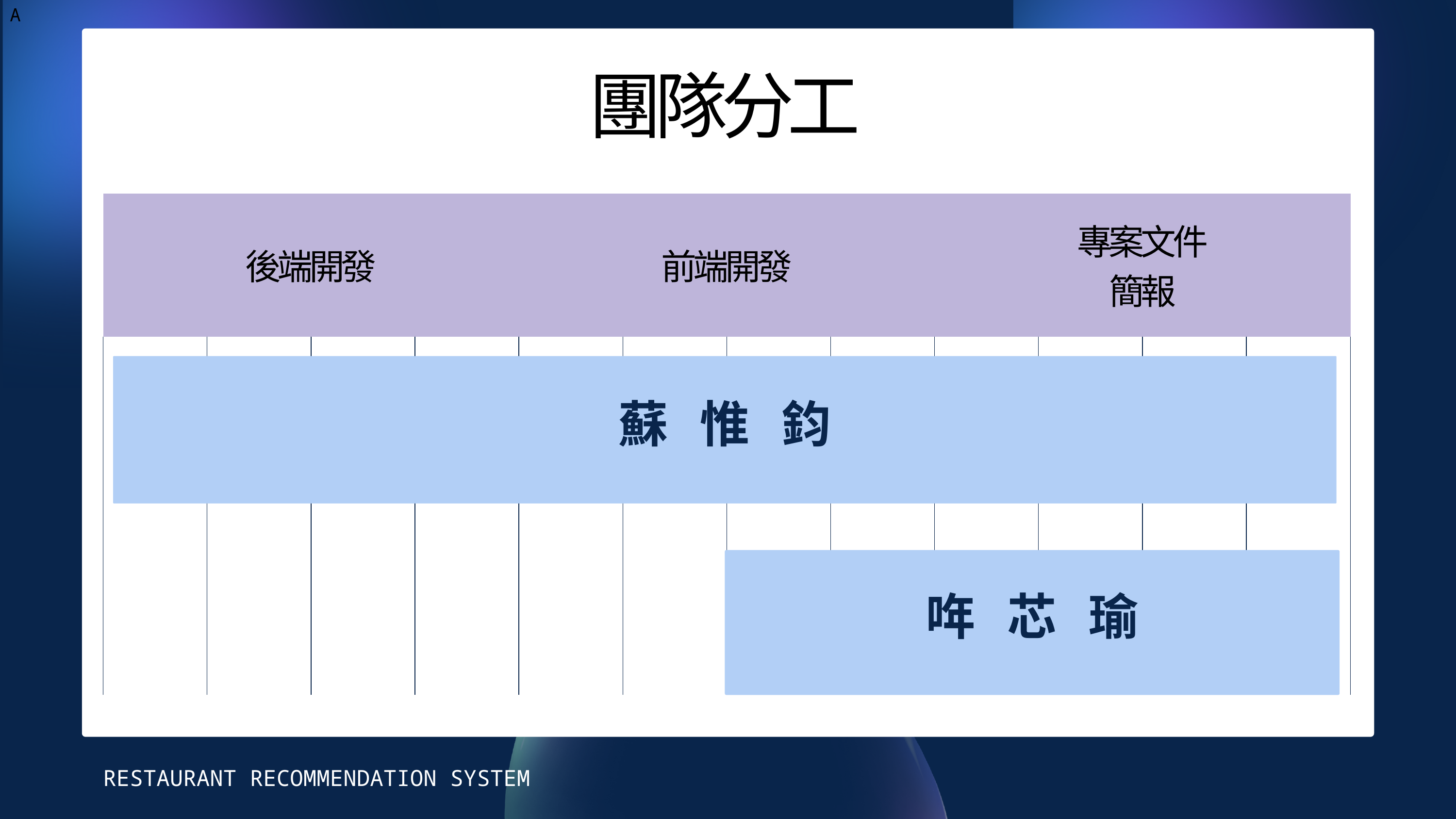

A

團隊分工
| 後端開發 | 前端開發 | 專案文件 簡報 |
| --- | --- | --- |
|  |  |  |  |  |  |  |  |  |  |  |  |
| --- | --- | --- | --- | --- | --- | --- | --- | --- | --- | --- | --- |

蘇惟鈞

哖芯瑜

RESTAURANT RECOMMENDATION SYSTEM